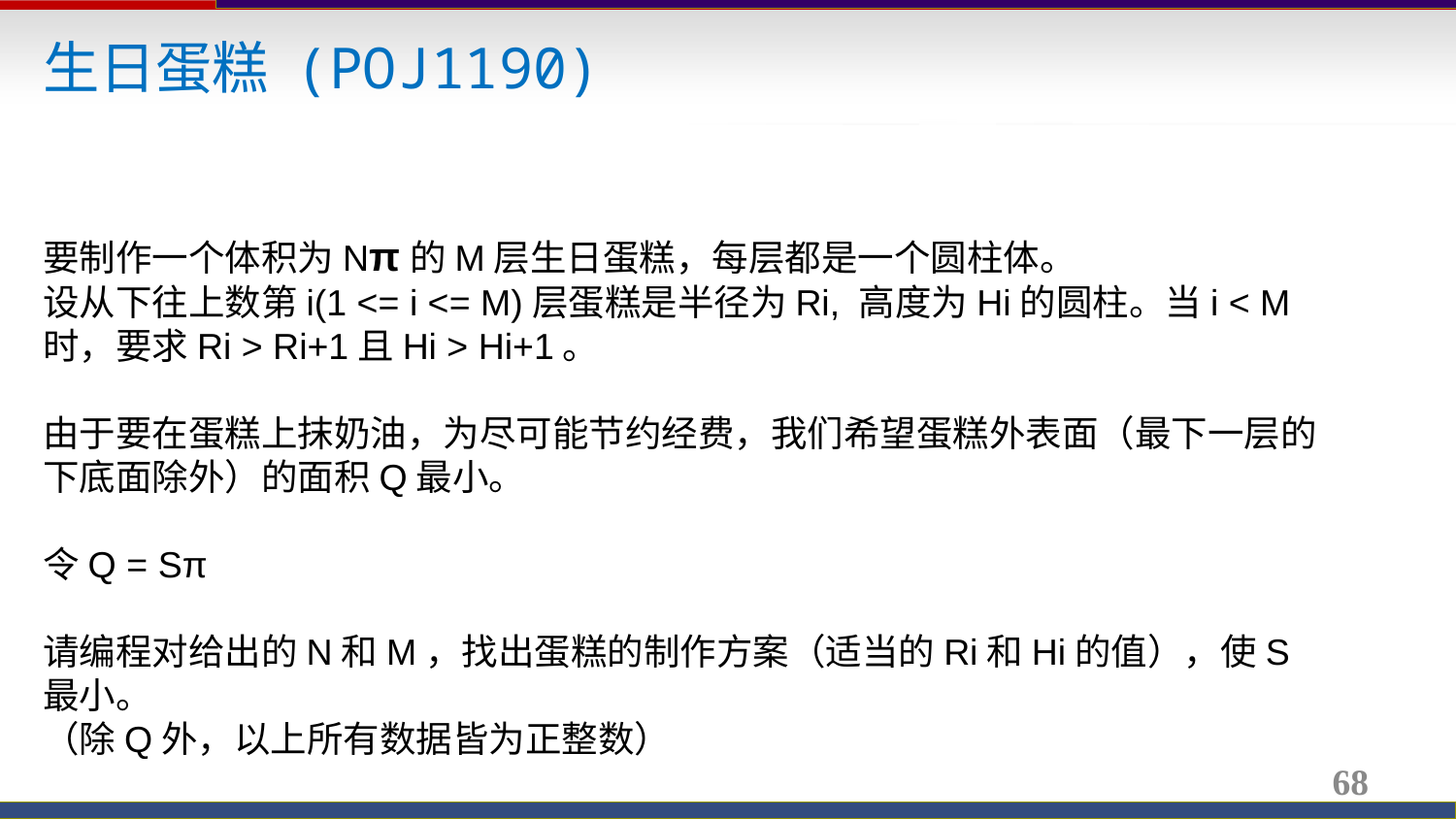

生日蛋糕 (POJ1190)

要制作一个体积为Nπ的M层生日蛋糕，每层都是一个圆柱体。 
设从下往上数第i(1 <= i <= M)层蛋糕是半径为Ri, 高度为Hi的圆柱。当i < M时，要求Ri > Ri+1且Hi > Hi+1。
由于要在蛋糕上抹奶油，为尽可能节约经费，我们希望蛋糕外表面（最下一层的下底面除外）的面积Q最小。
令Q = Sπ
请编程对给出的N和M，找出蛋糕的制作方案（适当的Ri和Hi的值），使S最小。 
（除Q外，以上所有数据皆为正整数）